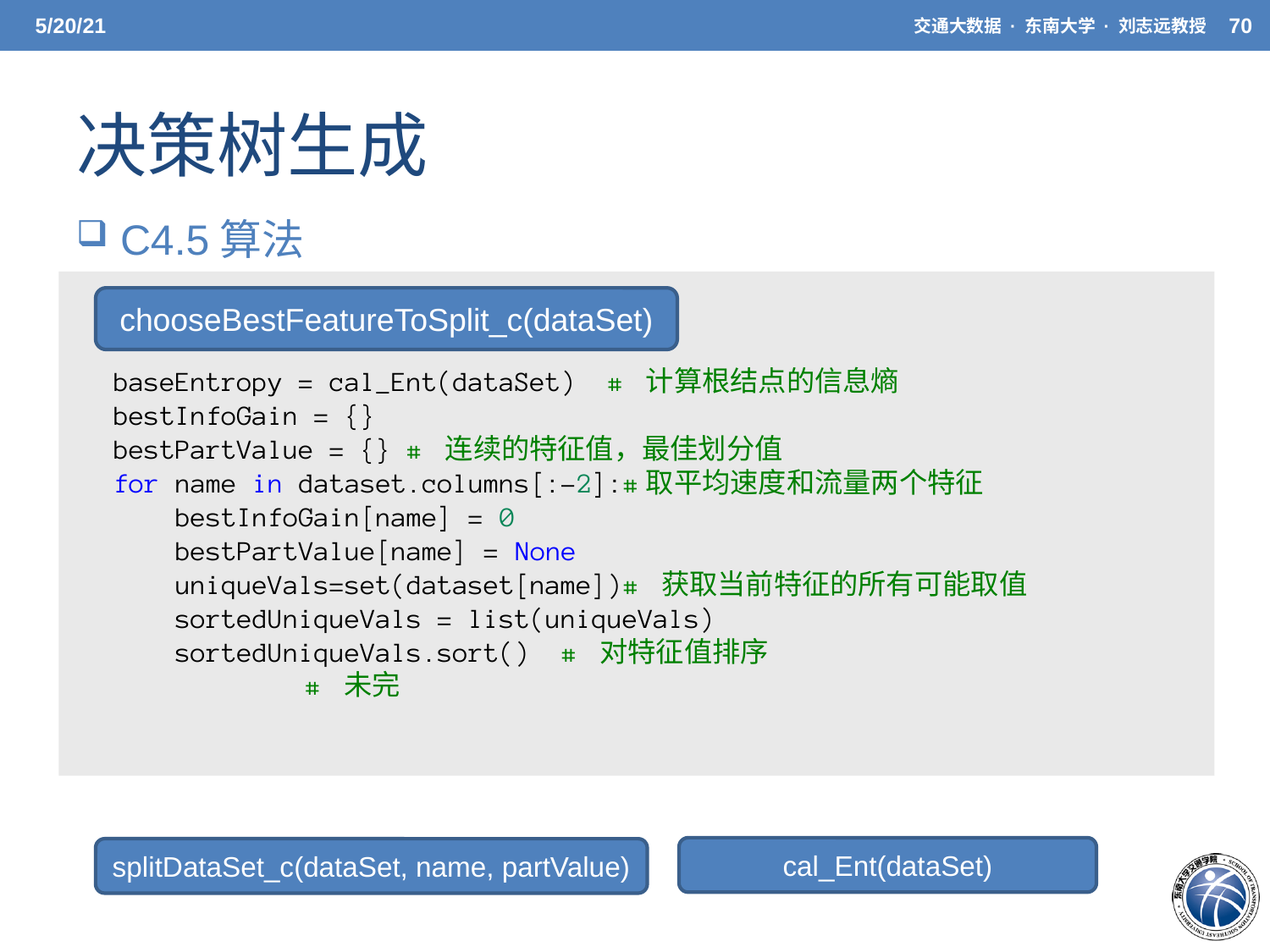

5/20/21
交通大数据 · 东南大学 · 刘志远教授
70
# 决策树生成
 C4.5算法

chooseBestFeatureToSplit_c(dataSet)
    baseEntropy = cal_Ent(dataSet)  # 计算根结点的信息熵
    bestInfoGain = {}
    bestPartValue = {} # 连续的特征值，最佳划分值
    for name in dataset.columns[:-2]:#取平均速度和流量两个特征
        bestInfoGain[name] = 0
        bestPartValue[name] = None
        uniqueVals=set(dataset[name])# 获取当前特征的所有可能取值
        sortedUniqueVals = list(uniqueVals)
        sortedUniqueVals.sort()  # 对特征值排序
		# 未完
cal_Ent(dataSet)
splitDataSet_c(dataSet, name, partValue)